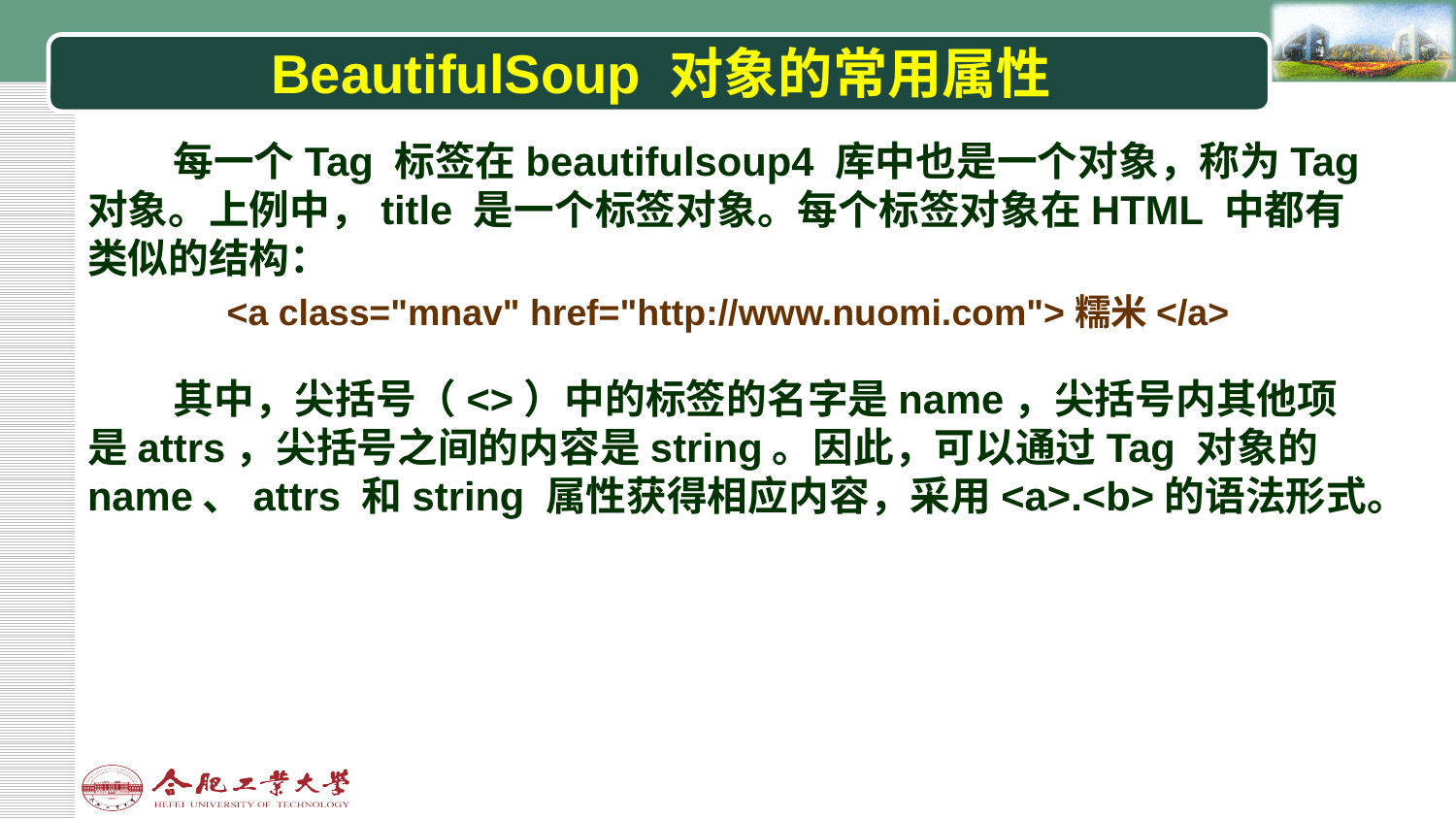

# BeautifulSoup 对象的常用属性
每一个Tag 标签在beautifulsoup4 库中也是一个对象，称为Tag 对象。上例中，title 是一个标签对象。每个标签对象在HTML 中都有类似的结构：
<a class="mnav" href="http://www.nuomi.com">糯米</a>
其中，尖括号（<>）中的标签的名字是name，尖括号内其他项是attrs，尖括号之间的内容是string。因此，可以通过Tag 对象的name、attrs 和string 属性获得相应内容，采用<a>.<b>的语法形式。